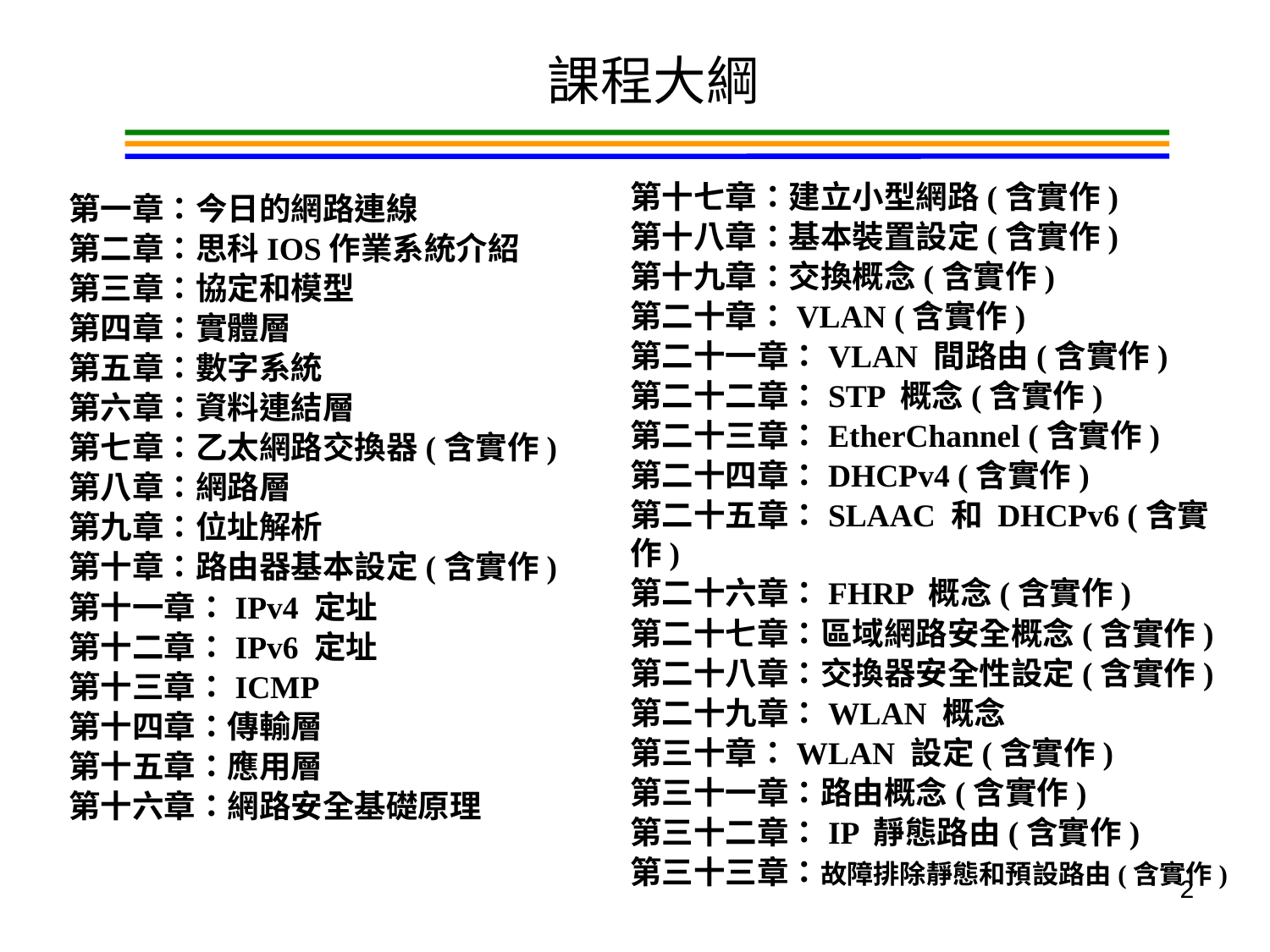

# 課程大綱
第十七章：建立小型網路(含實作)
第十八章：基本裝置設定(含實作)
第十九章：交換概念(含實作)
第二十章：VLAN (含實作)
第二十一章：VLAN 間路由(含實作)
第二十二章：STP 概念(含實作)
第二十三章：EtherChannel (含實作)
第二十四章：DHCPv4 (含實作)
第二十五章：SLAAC 和 DHCPv6 (含實作)
第二十六章：FHRP 概念(含實作)
第二十七章：區域網路安全概念(含實作)
第二十八章：交換器安全性設定(含實作)
第二十九章：WLAN 概念
第三十章：WLAN 設定(含實作)
第三十一章：路由概念(含實作)
第三十二章：IP 靜態路由(含實作)
第三十三章：故障排除靜態和預設路由(含實作)
第一章：今日的網路連線
第二章：思科IOS作業系統介紹
第三章：協定和模型
第四章：實體層
第五章：數字系統
第六章：資料連結層
第七章：乙太網路交換器(含實作)
第八章：網路層
第九章：位址解析
第十章：路由器基本設定(含實作)
第十一章：IPv4 定址
第十二章：IPv6 定址
第十三章：ICMP
第十四章：傳輸層
第十五章：應用層
第十六章：網路安全基礎原理
2
2